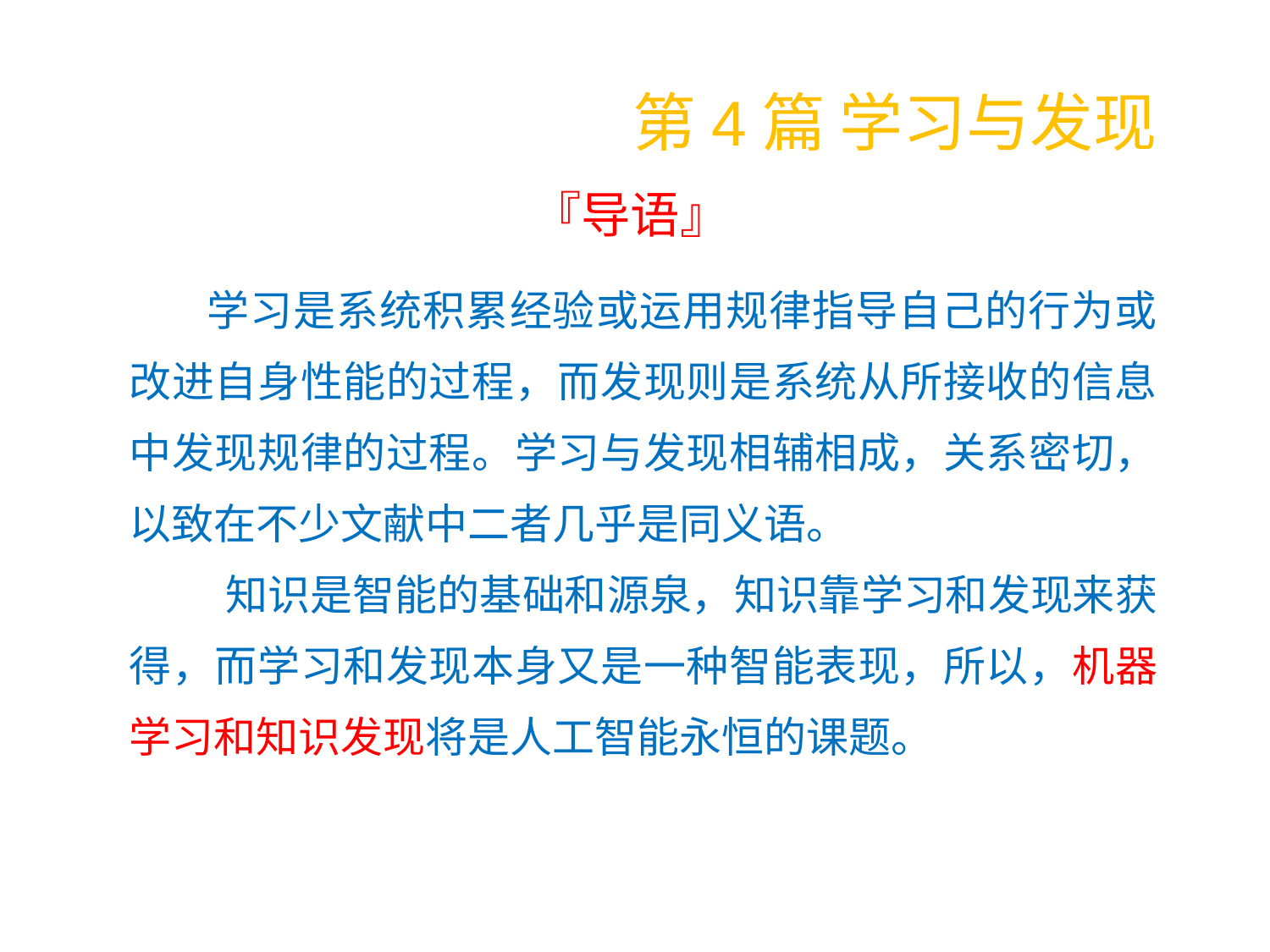

第4篇 学习与发现
 『导语』
           学习是系统积累经验或运用规律指导自己的行为或改进自身性能的过程，而发现则是系统从所接收的信息中发现规律的过程。学习与发现相辅相成，关系密切，以致在不少文献中二者几乎是同义语。
              知识是智能的基础和源泉，知识靠学习和发现来获得，而学习和发现本身又是一种智能表现，所以，机器学习和知识发现将是人工智能永恒的课题。